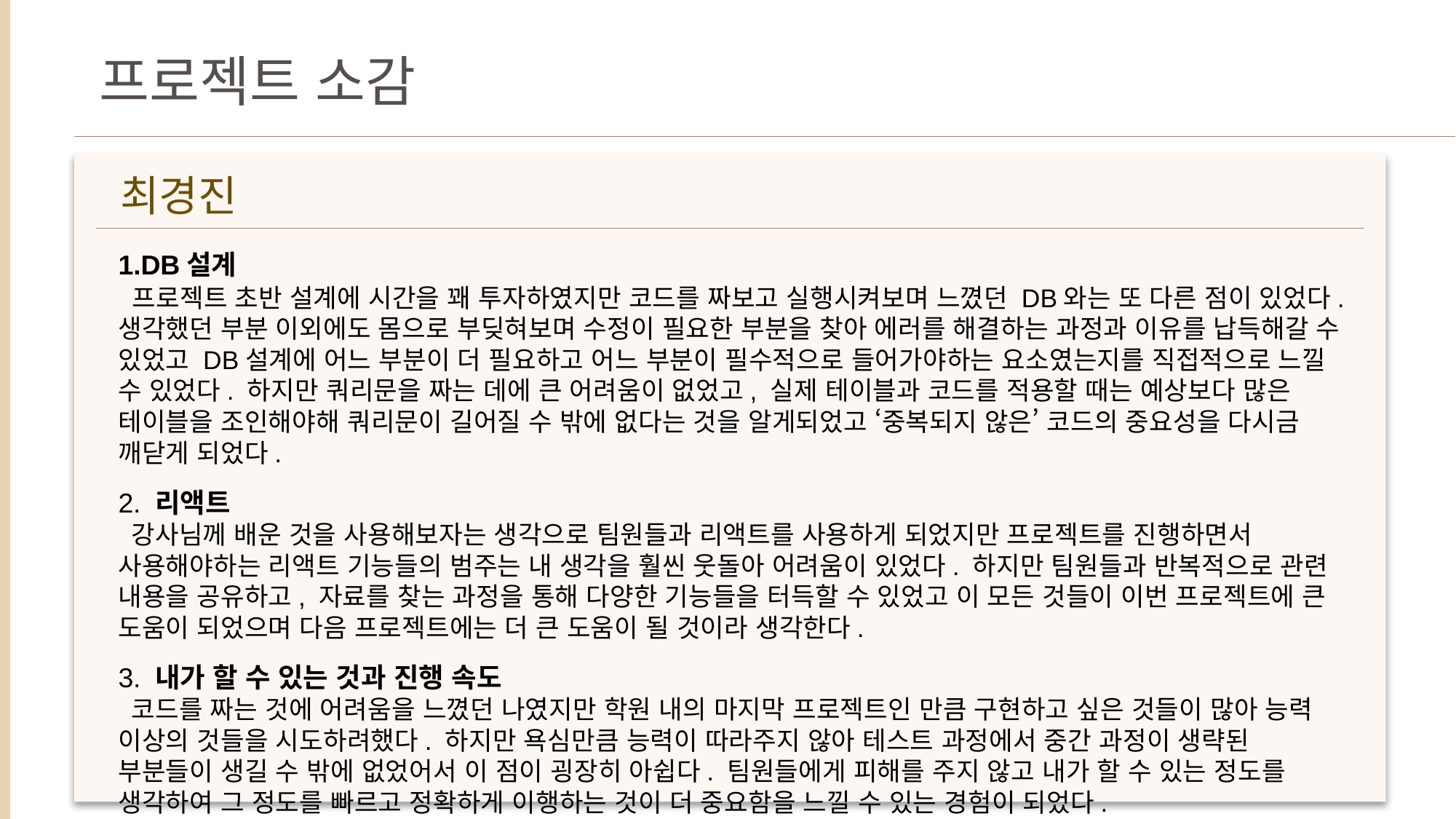

프로젝트 소감

최경진
DB설계
 프로젝트 초반 설계에 시간을 꽤 투자하였지만 코드를 짜보고 실행시켜보며 느꼈던 DB와는 또 다른 점이 있었다. 생각했던 부분 이외에도 몸으로 부딪혀보며 수정이 필요한 부분을 찾아 에러를 해결하는 과정과 이유를 납득해갈 수 있었고 DB설계에 어느 부분이 더 필요하고 어느 부분이 필수적으로 들어가야하는 요소였는지를 직접적으로 느낄 수 있었다. 하지만 쿼리문을 짜는 데에 큰 어려움이 없었고, 실제 테이블과 코드를 적용할 때는 예상보다 많은 테이블을 조인해야해 쿼리문이 길어질 수 밖에 없다는 것을 알게되었고 ‘중복되지 않은’ 코드의 중요성을 다시금 깨닫게 되었다.
2. 리액트
 강사님께 배운 것을 사용해보자는 생각으로 팀원들과 리액트를 사용하게 되었지만 프로젝트를 진행하면서 사용해야하는 리액트 기능들의 범주는 내 생각을 훨씬 웃돌아 어려움이 있었다. 하지만 팀원들과 반복적으로 관련 내용을 공유하고, 자료를 찾는 과정을 통해 다양한 기능들을 터득할 수 있었고 이 모든 것들이 이번 프로젝트에 큰 도움이 되었으며 다음 프로젝트에는 더 큰 도움이 될 것이라 생각한다.
3. 내가 할 수 있는 것과 진행 속도
 코드를 짜는 것에 어려움을 느꼈던 나였지만 학원 내의 마지막 프로젝트인 만큼 구현하고 싶은 것들이 많아 능력 이상의 것들을 시도하려했다. 하지만 욕심만큼 능력이 따라주지 않아 테스트 과정에서 중간 과정이 생략된 부분들이 생길 수 밖에 없었어서 이 점이 굉장히 아쉽다. 팀원들에게 피해를 주지 않고 내가 할 수 있는 정도를 생각하여 그 정도를 빠르고 정확하게 이행하는 것이 더 중요함을 느낄 수 있는 경험이 되었다.